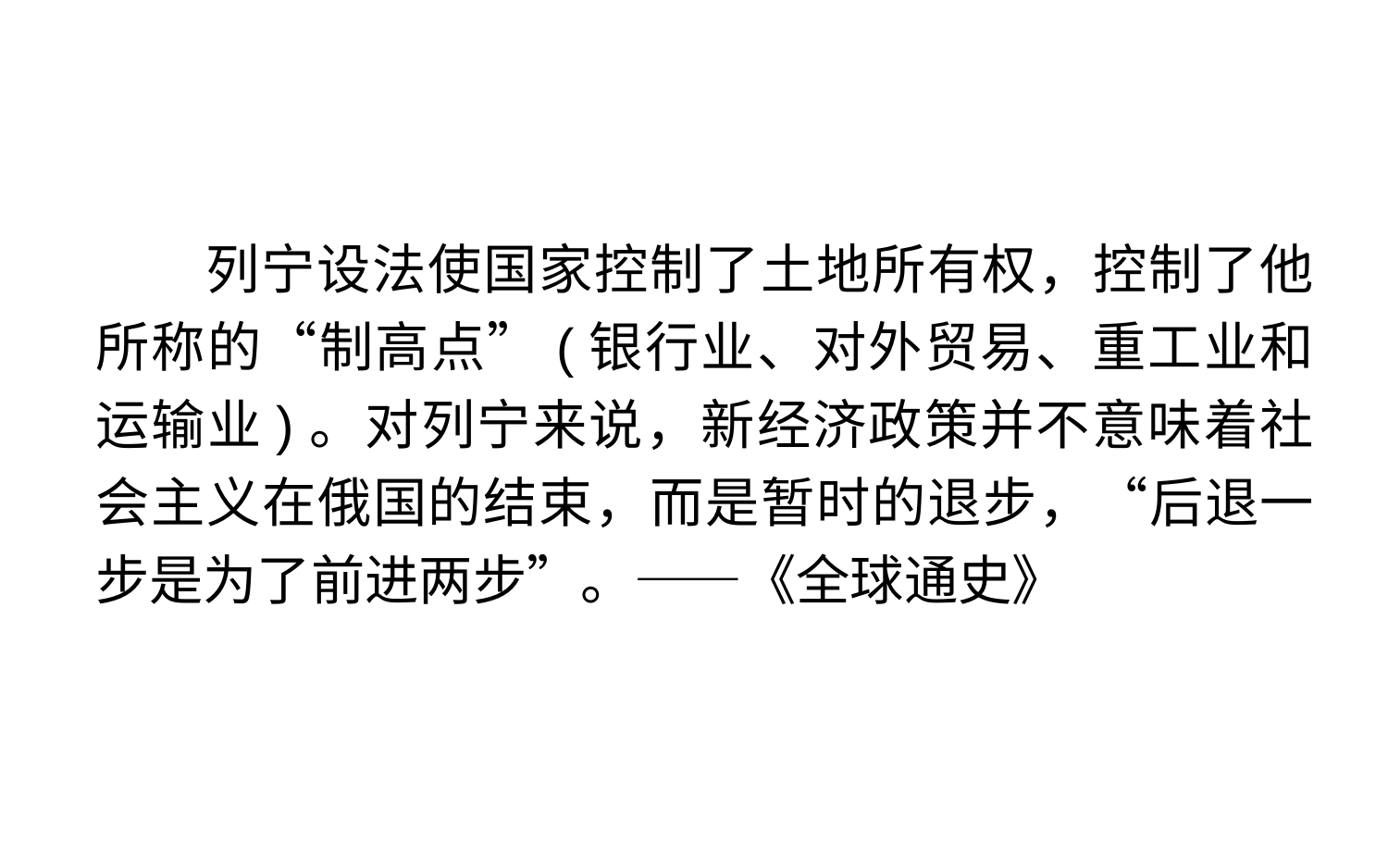

列宁设法使国家控制了土地所有权，控制了他所称的“制高点”(银行业、对外贸易、重工业和运输业)。对列宁来说，新经济政策并不意味着社会主义在俄国的结束，而是暂时的退步，“后退一步是为了前进两步”。——《全球通史》